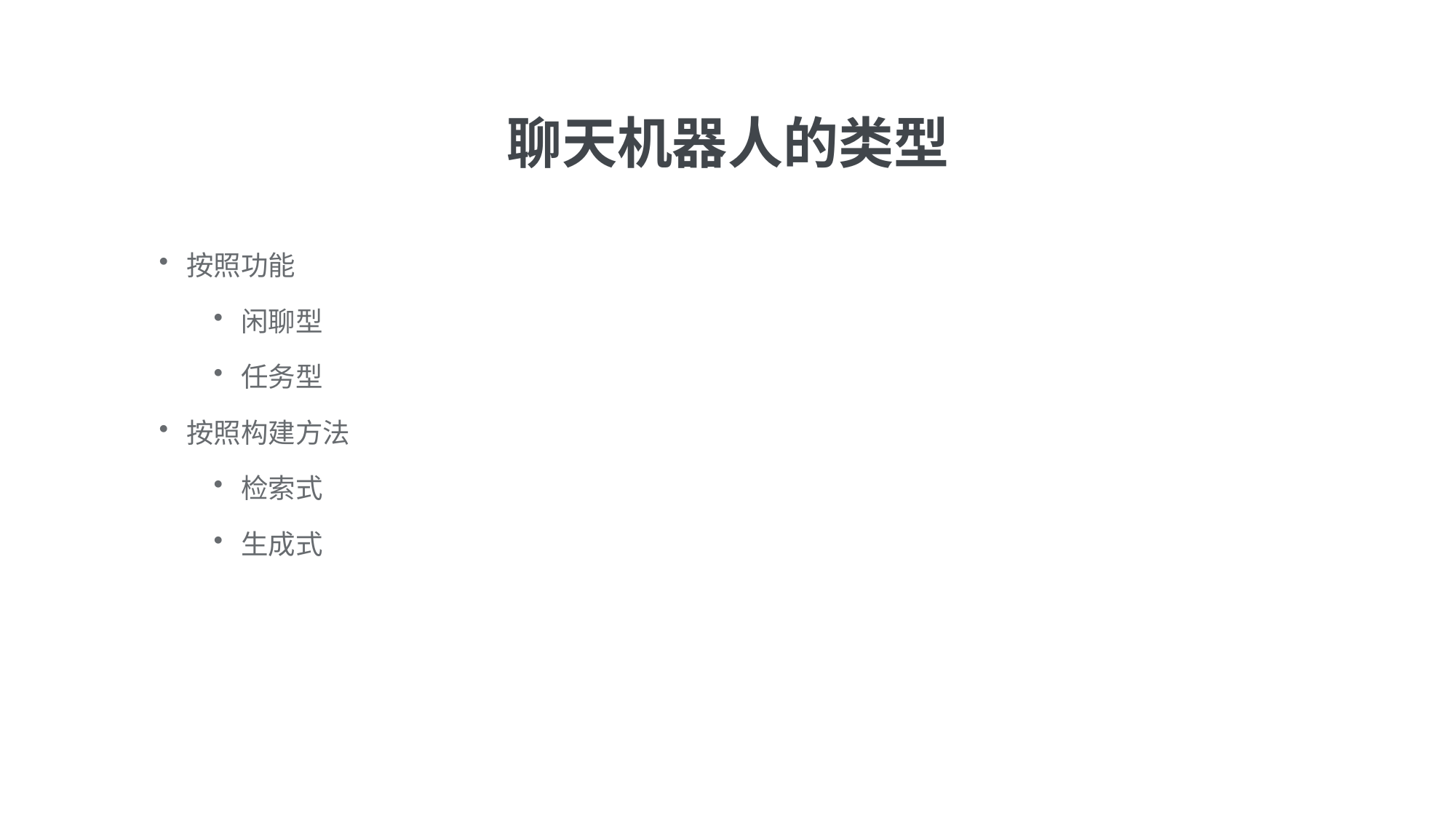

聊天机器人的类型

按照功能
闲聊型
任务型
按照构建方法
检索式
生成式